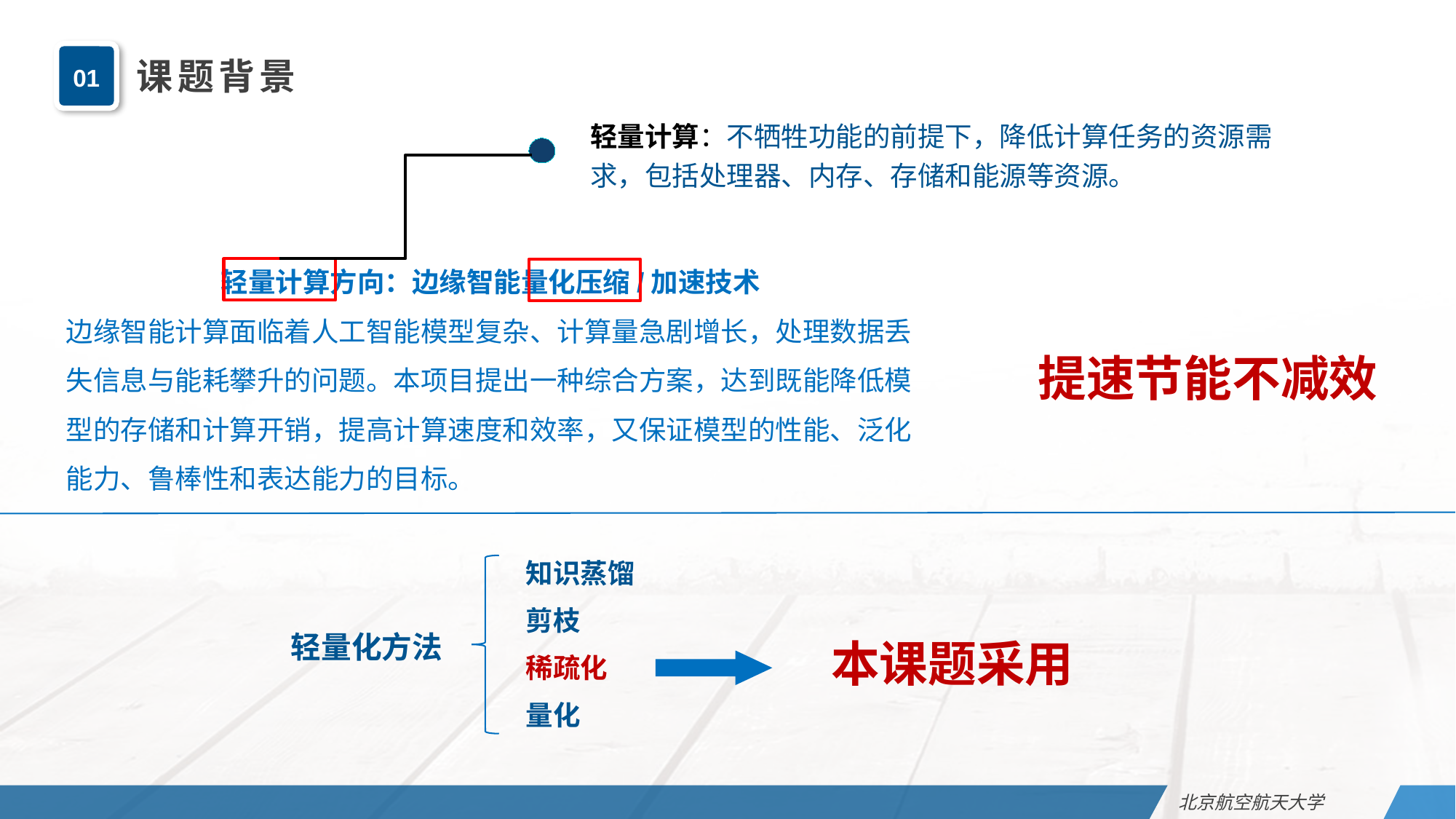

01
课题背景

轻量计算：不牺牲功能的前提下，降低计算任务的资源需求，包括处理器、内存、存储和能源等资源。

轻量计算方向：边缘智能量化压缩/加速技术
边缘智能计算面临着人工智能模型复杂、计算量急剧增长，处理数据丢失信息与能耗攀升的问题。本项目提出一种综合方案，达到既能降低模型的存储和计算开销，提高计算速度和效率，又保证模型的性能、泛化能力、鲁棒性和表达能力的目标。

提速节能不减效
知识蒸馏

剪枝
轻量化方法
本课题采用
稀疏化

量化

北京航空航天大学